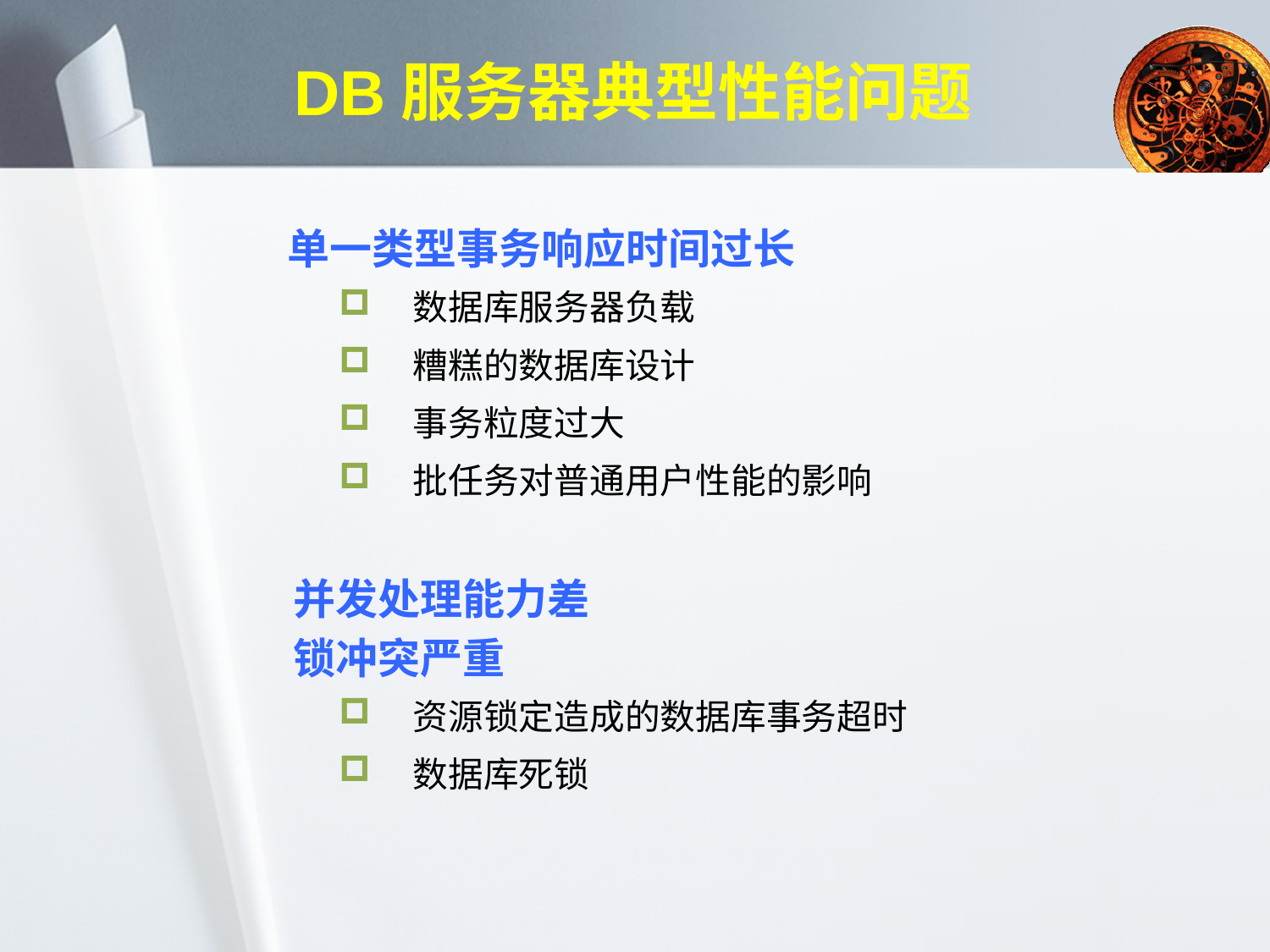

# DB服务器典型性能问题
单一类型事务响应时间过长
数据库服务器负载
糟糕的数据库设计
事务粒度过大
批任务对普通用户性能的影响

并发处理能力差
锁冲突严重
资源锁定造成的数据库事务超时
数据库死锁